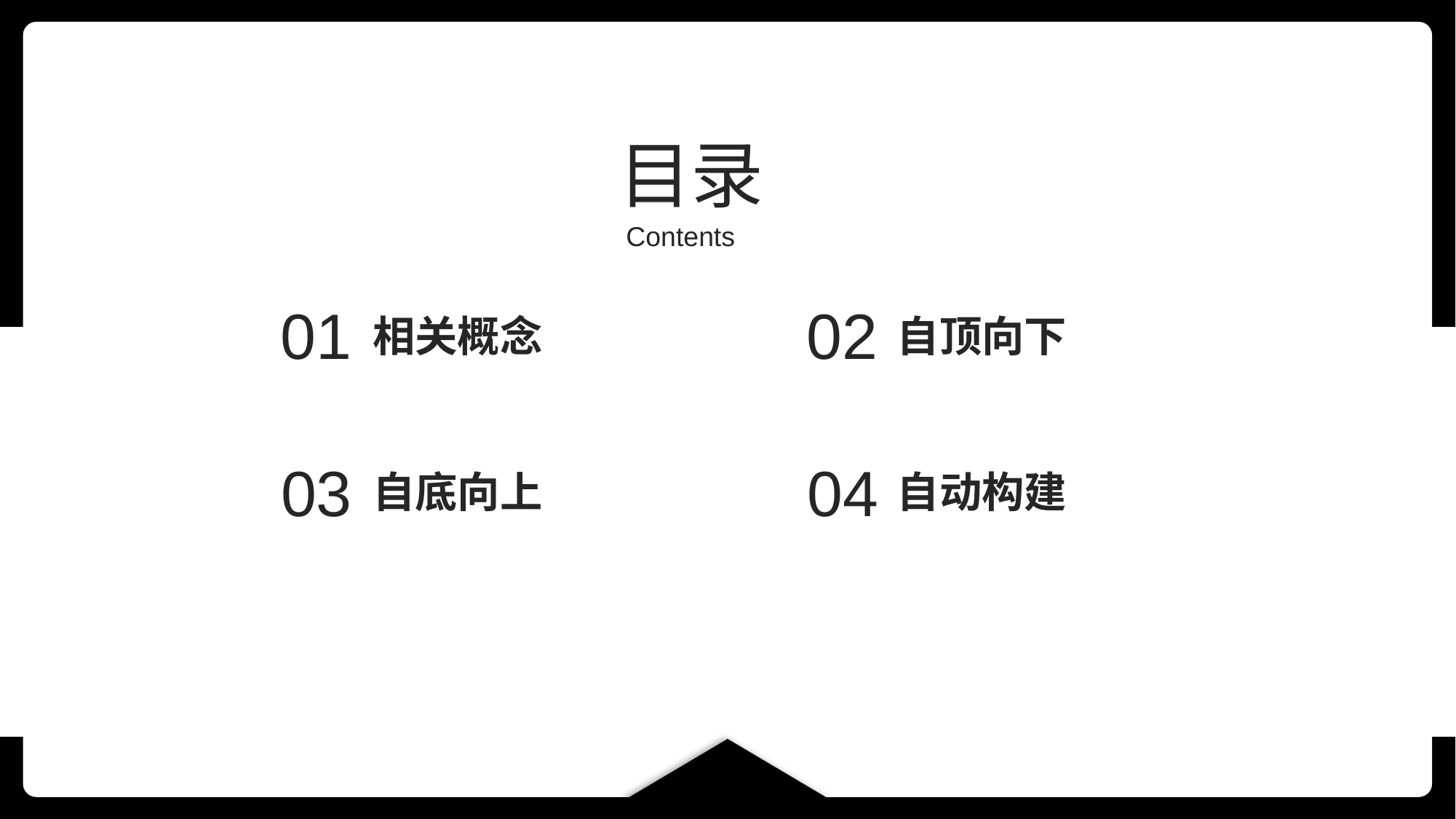

目录
Contents
01
02
相关概念
自顶向下
03
04
自底向上
自动构建